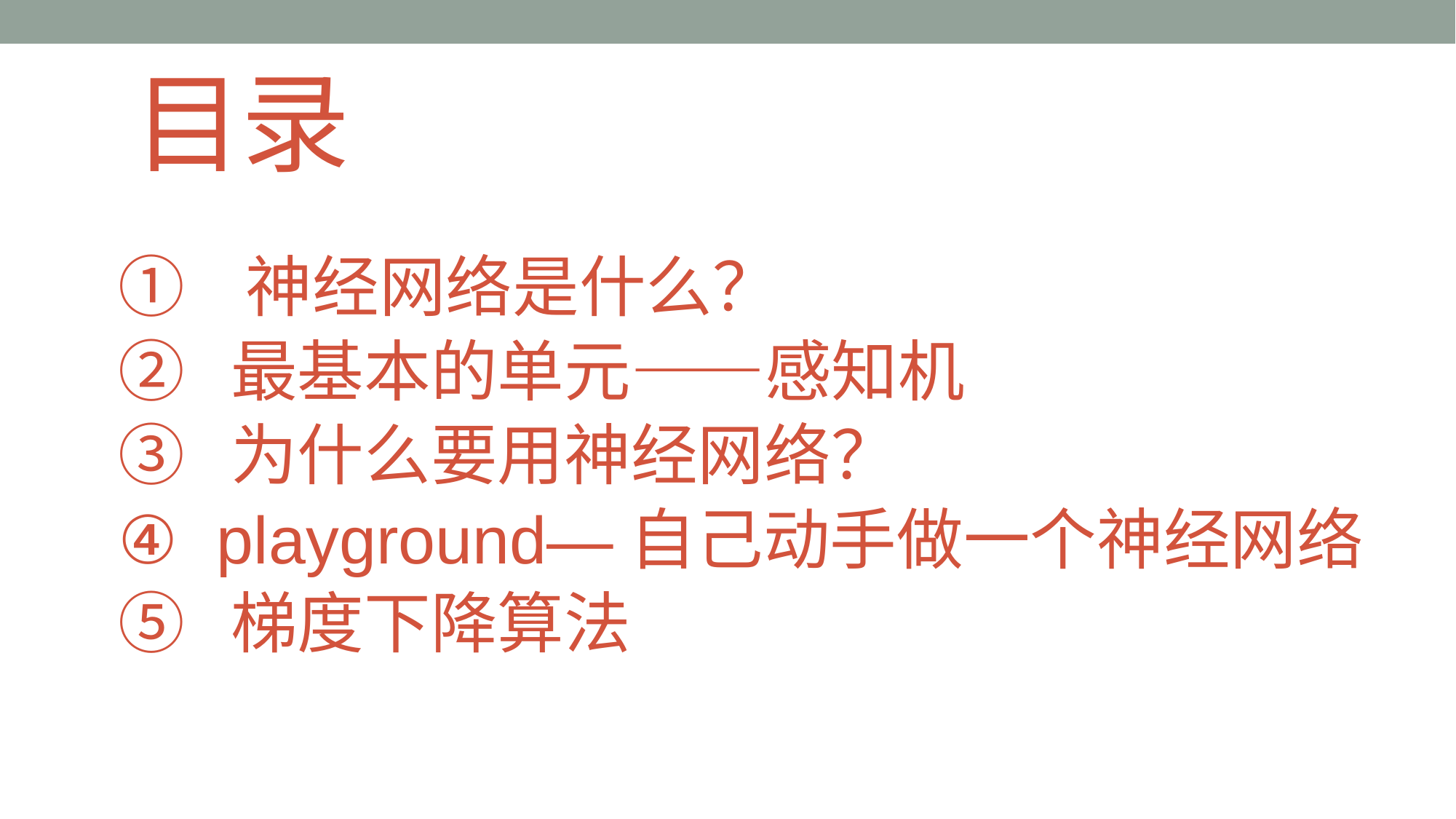

# 目录

   神经网络是什么？
  最基本的单元——感知机
  为什么要用神经网络？
  playground—自己动手做一个神经网络
  梯度下降算法